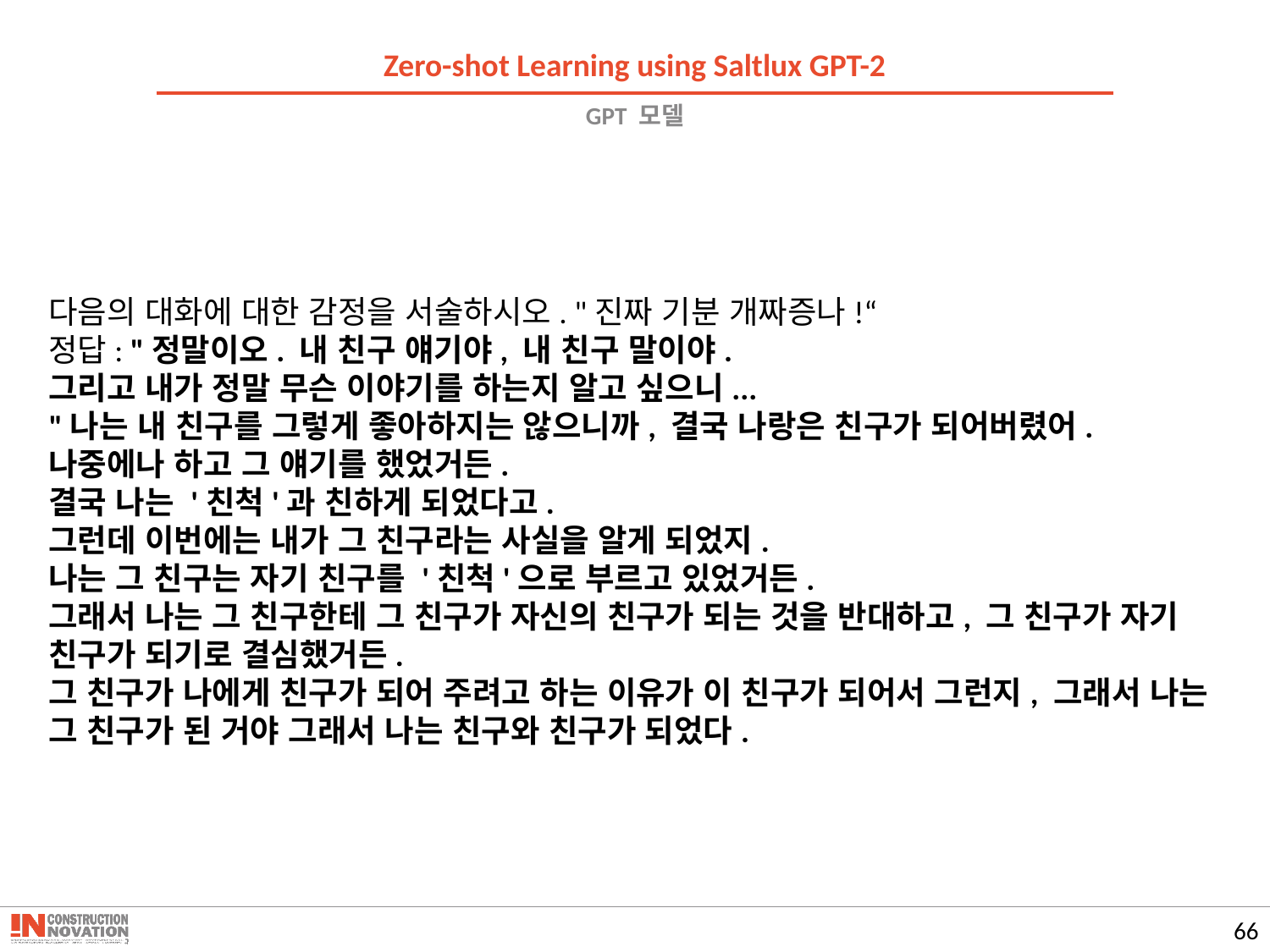

Zero-shot Learning using Saltlux GPT-2
# GPT 모델

다음의 대화에 대한 감정을 서술하시오. "진짜 기분 개짜증나!“
정답: "정말이오. 내 친구 얘기야, 내 친구 말이야.
그리고 내가 정말 무슨 이야기를 하는지 알고 싶으니...
"나는 내 친구를 그렇게 좋아하지는 않으니까, 결국 나랑은 친구가 되어버렸어.
나중에나 하고 그 얘기를 했었거든.
결국 나는 '친척'과 친하게 되었다고.
그런데 이번에는 내가 그 친구라는 사실을 알게 되었지.
나는 그 친구는 자기 친구를 '친척'으로 부르고 있었거든.
그래서 나는 그 친구한테 그 친구가 자신의 친구가 되는 것을 반대하고, 그 친구가 자기 친구가 되기로 결심했거든.
그 친구가 나에게 친구가 되어 주려고 하는 이유가 이 친구가 되어서 그런지, 그래서 나는 그 친구가 된 거야 그래서 나는 친구와 친구가 되었다.